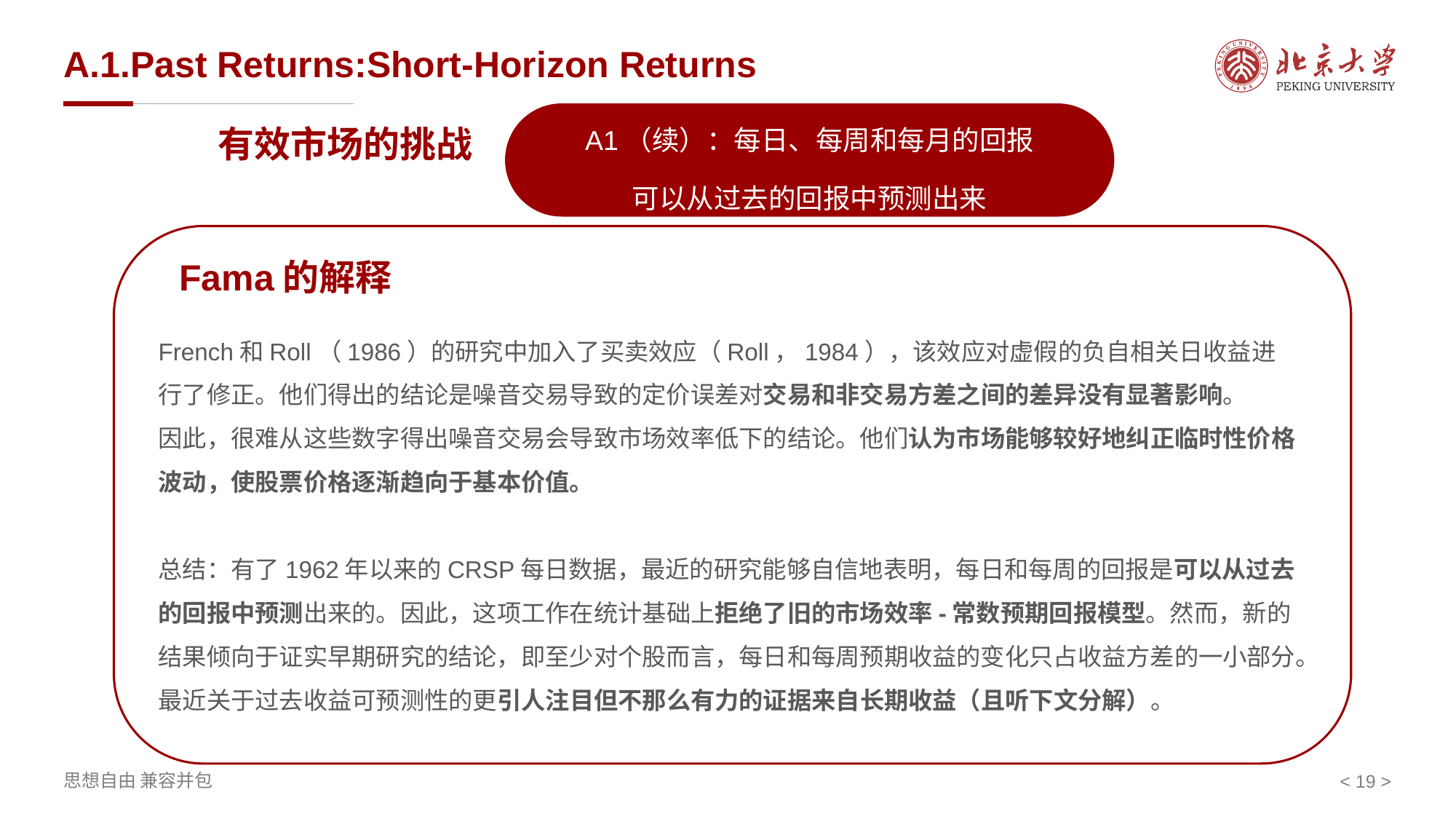

# A.1.Past Returns:Short-Horizon Returns
A1（续）：每日、每周和每月的回报
可以从过去的回报中预测出来
有效市场的挑战

Fama的解释
French和Roll（1986）的研究中加入了买卖效应（Roll，1984），该效应对虚假的负自相关日收益进行了修正。他们得出的结论是噪音交易导致的定价误差对交易和非交易方差之间的差异没有显著影响。
因此，很难从这些数字得出噪音交易会导致市场效率低下的结论。他们认为市场能够较好地纠正临时性价格波动，使股票价格逐渐趋向于基本价值。

总结：有了1962年以来的CRSP每日数据，最近的研究能够自信地表明，每日和每周的回报是可以从过去的回报中预测出来的。因此，这项工作在统计基础上拒绝了旧的市场效率-常数预期回报模型。然而，新的结果倾向于证实早期研究的结论，即至少对个股而言，每日和每周预期收益的变化只占收益方差的一小部分。最近关于过去收益可预测性的更引人注目但不那么有力的证据来自长期收益（且听下文分解）。

< 19 >